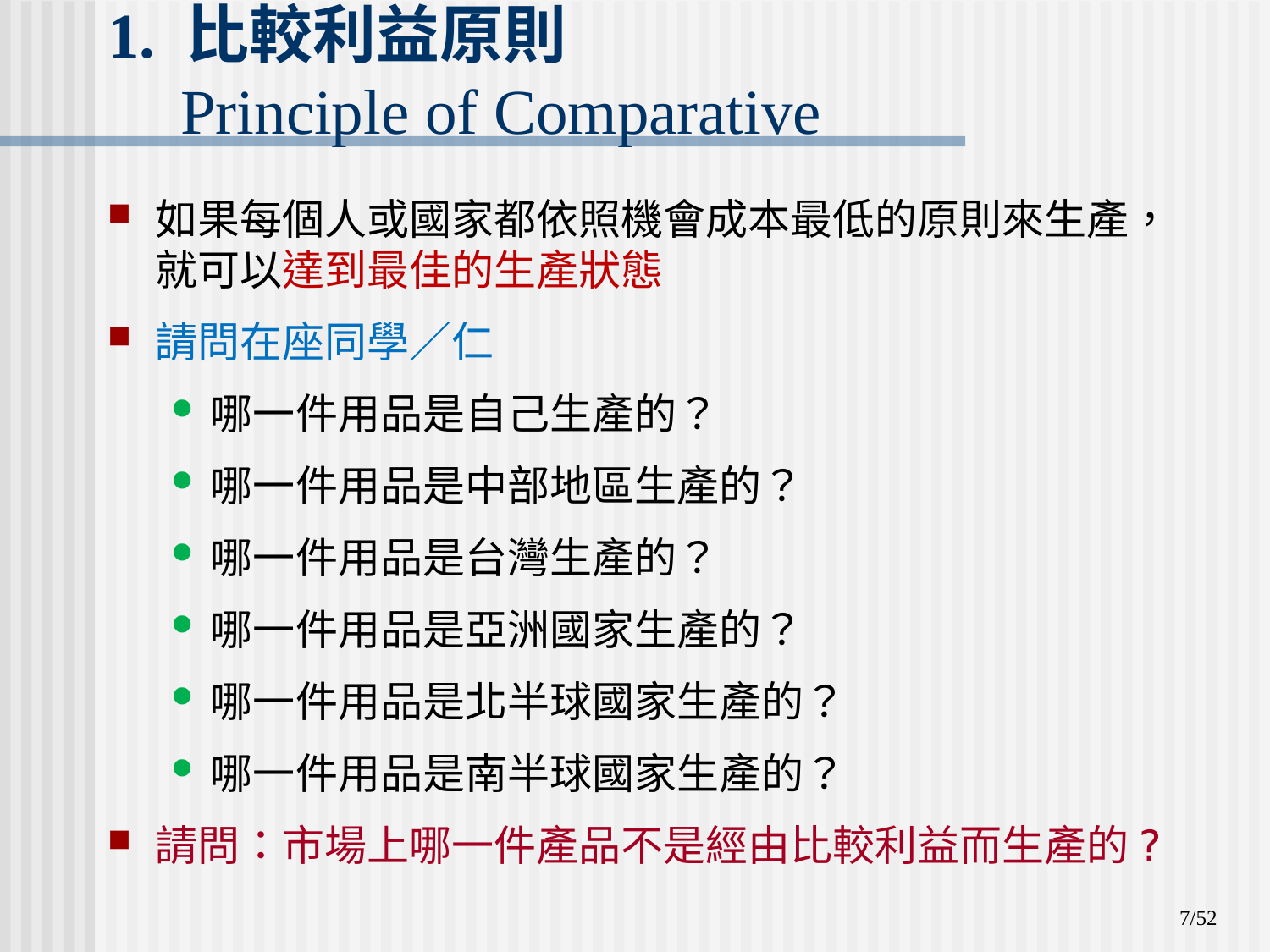

1. 比較利益原則
    Principle of Comparative
如果每個人或國家都依照機會成本最低的原則來生產，就可以達到最佳的生產狀態
請問在座同學／仁
哪一件用品是自己生產的？
哪一件用品是中部地區生產的？
哪一件用品是台灣生產的？
哪一件用品是亞洲國家生產的？
哪一件用品是北半球國家生產的？
哪一件用品是南半球國家生產的？
請問：市場上哪一件產品不是經由比較利益而生產的?